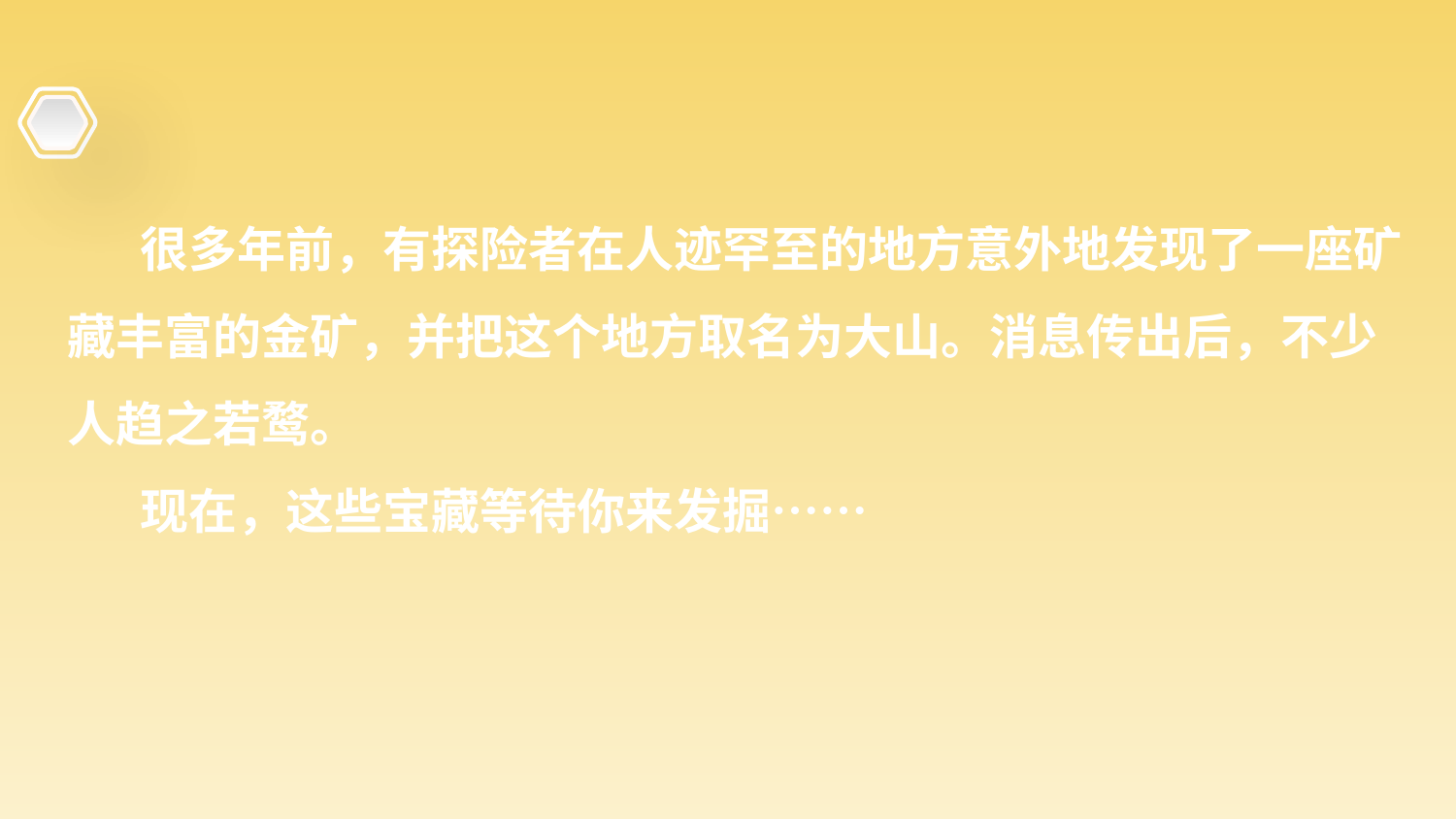

很多年前，有探险者在人迹罕至的地方意外地发现了一座矿藏丰富的金矿，并把这个地方取名为大山。消息传出后，不少人趋之若鹜。
现在，这些宝藏等待你来发掘……